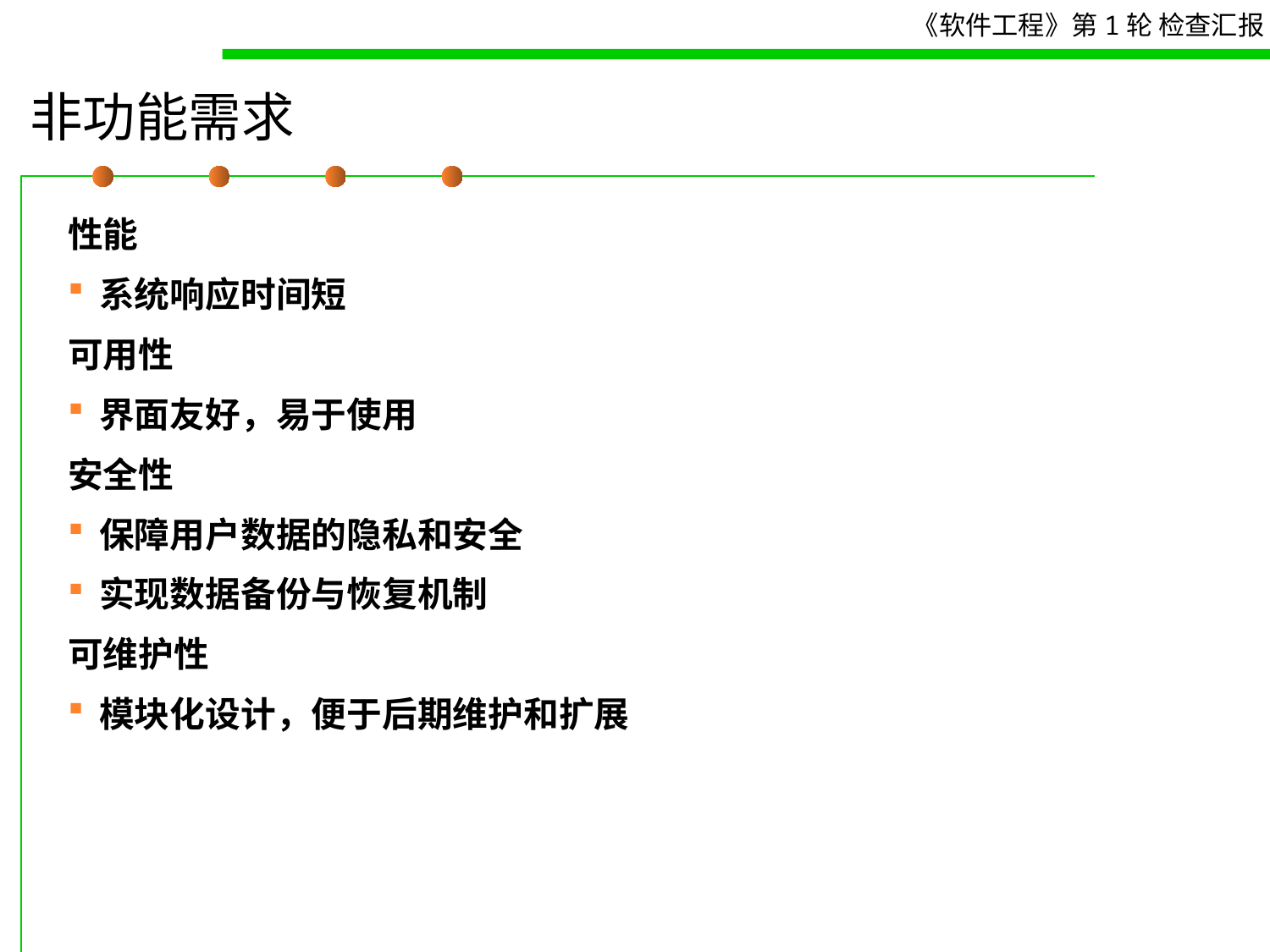

# 非功能需求
性能
系统响应时间短
可用性
界面友好，易于使用
安全性
保障用户数据的隐私和安全
实现数据备份与恢复机制
可维护性
模块化设计，便于后期维护和扩展